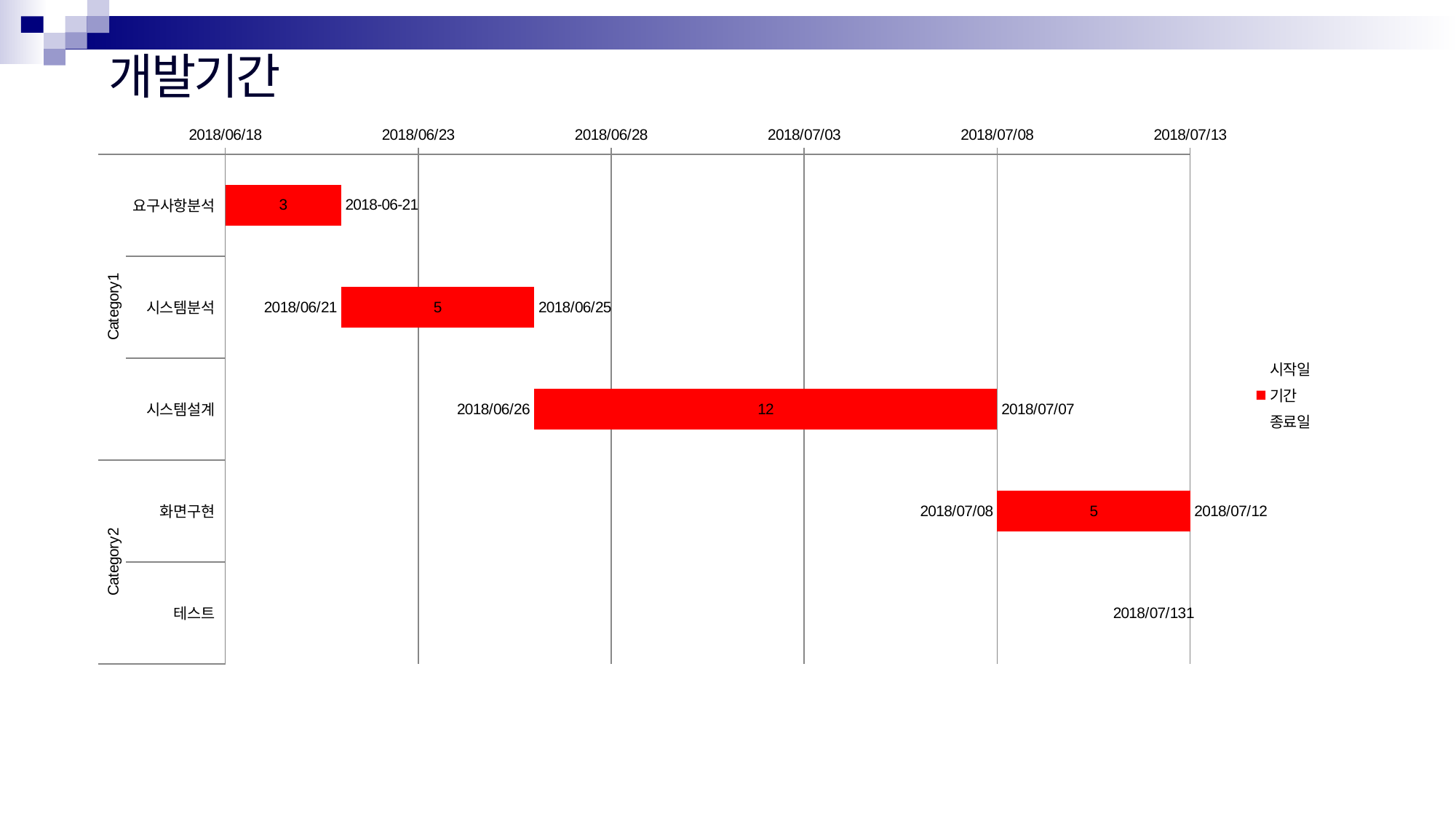

개발기간

### Chart

| Category | 시작일 | 기간 | 종료일 |
|---|---|---|---|
| 요구사항분석 | 43269.0 | 3.0 | 43271.0 |
| 시스템분석 | 43272.0 | 5.0 | 43276.0 |
| 시스템설계 | 43277.0 | 12.0 | 43288.0 |
| 화면구현 | 43289.0 | 5.0 | 43293.0 |
| 테스트 | 43294.0 | 1.0 | 43294.0 |